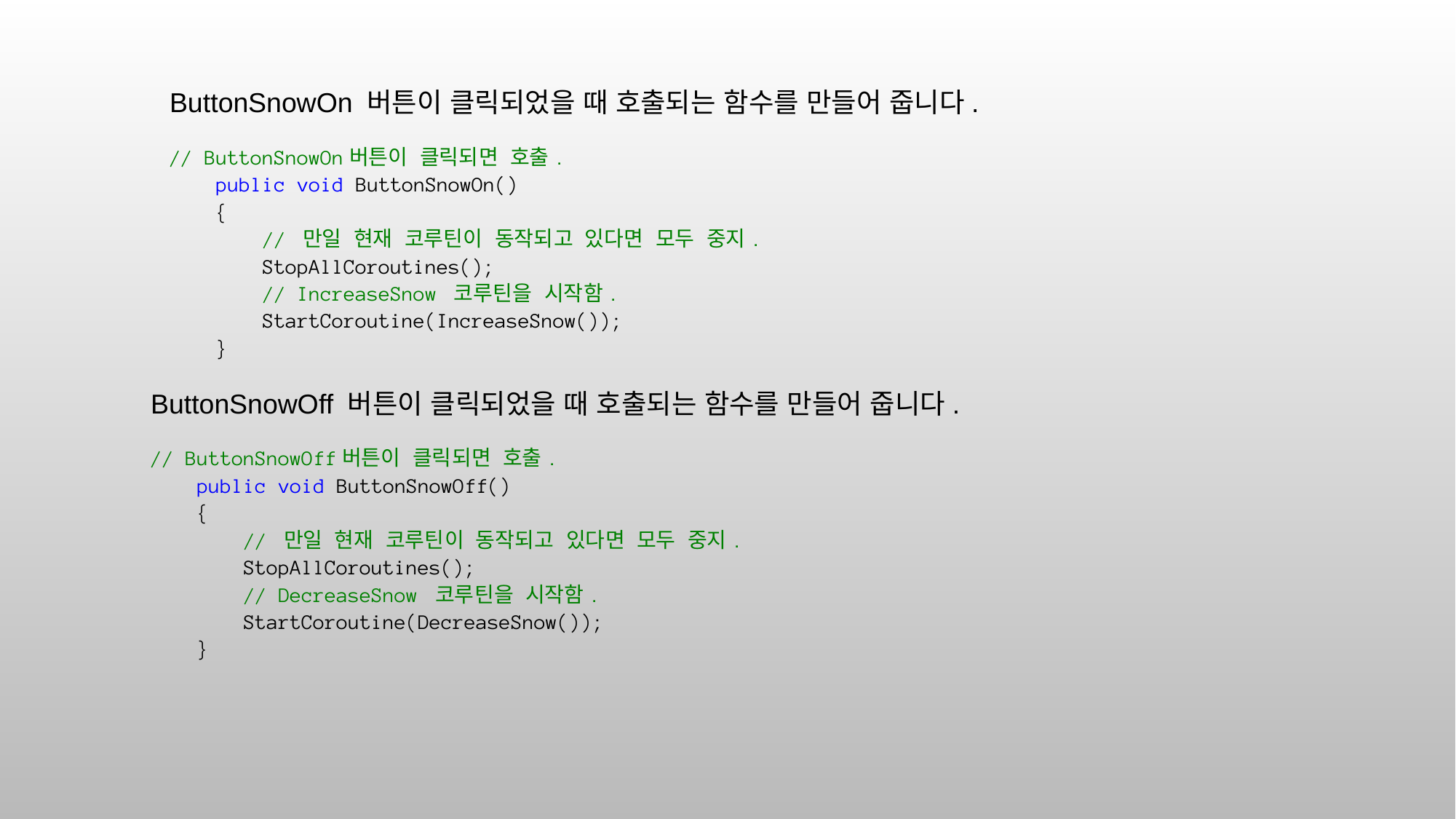

ButtonSnowOn 버튼이 클릭되었을 때 호출되는 함수를 만들어 줍니다.
// ButtonSnowOn버튼이 클릭되면 호출.
    public void ButtonSnowOn()
    {
        // 만일 현재 코루틴이 동작되고 있다면 모두 중지.
        StopAllCoroutines();
        // IncreaseSnow 코루틴을 시작함.
        StartCoroutine(IncreaseSnow());
    }
ButtonSnowOff 버튼이 클릭되었을 때 호출되는 함수를 만들어 줍니다.
// ButtonSnowOff버튼이 클릭되면 호출.
    public void ButtonSnowOff()
    {
        // 만일 현재 코루틴이 동작되고 있다면 모두 중지.
        StopAllCoroutines();
        // DecreaseSnow 코루틴을 시작함.
        StartCoroutine(DecreaseSnow());
    }